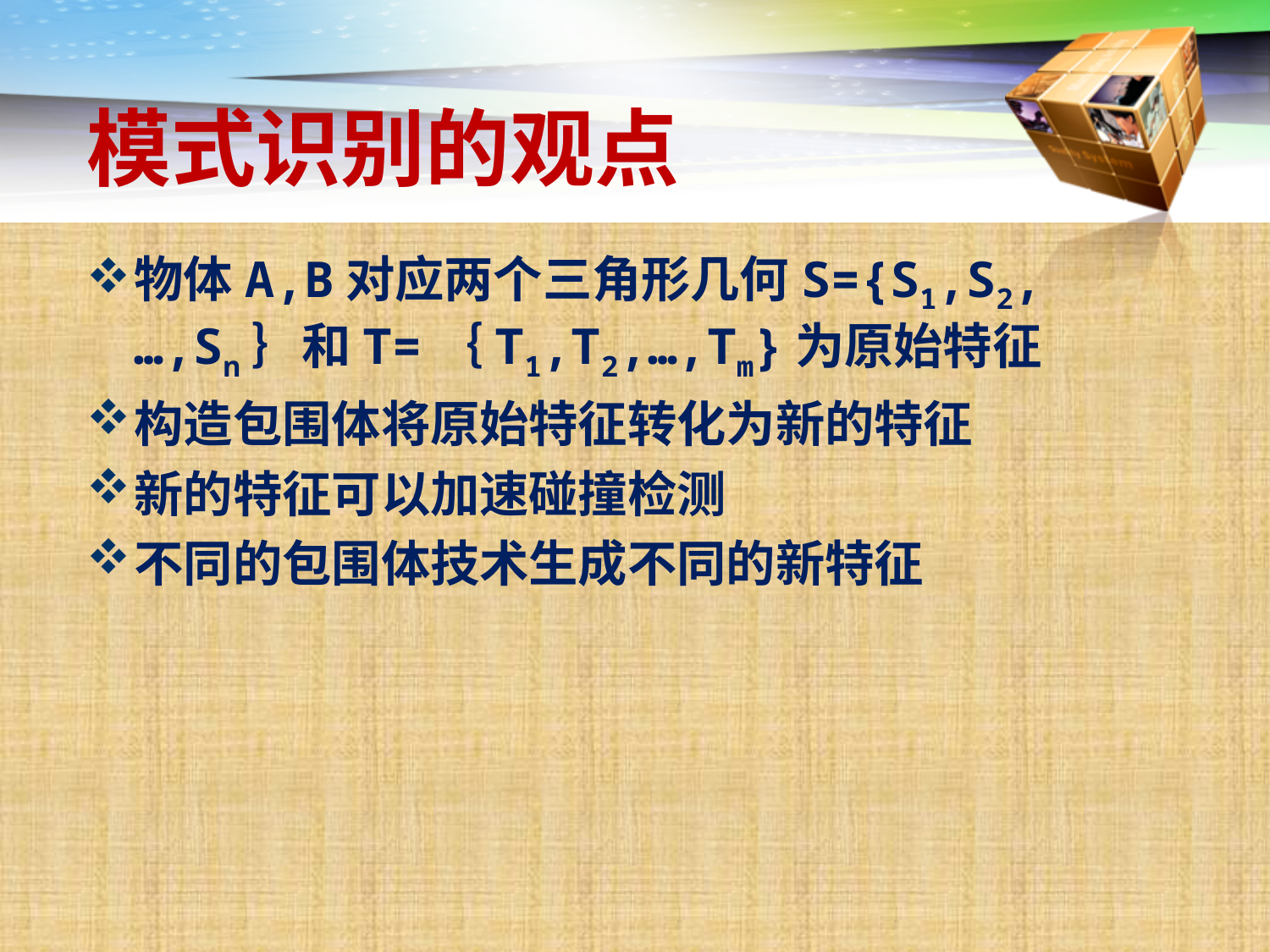

# 模式识别的观点
物体A,B对应两个三角形几何S={S1,S2,…,Sn｝和T=｛T1,T2,…,Tm}为原始特征
构造包围体将原始特征转化为新的特征
新的特征可以加速碰撞检测
不同的包围体技术生成不同的新特征